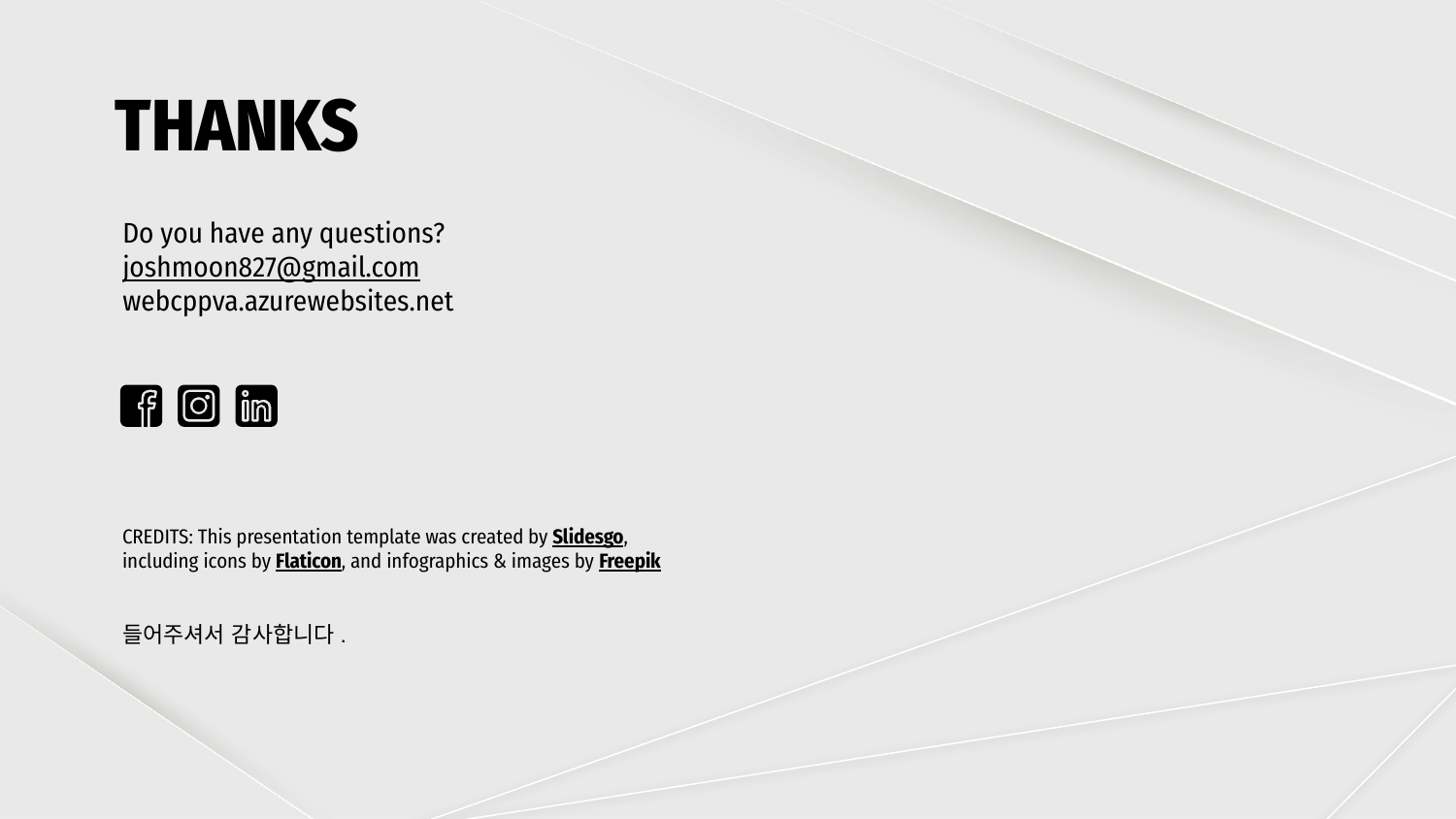

# THANKS
Do you have any questions?
joshmoon827@gmail.com
webcppva.azurewebsites.net

들어주셔서 감사합니다.